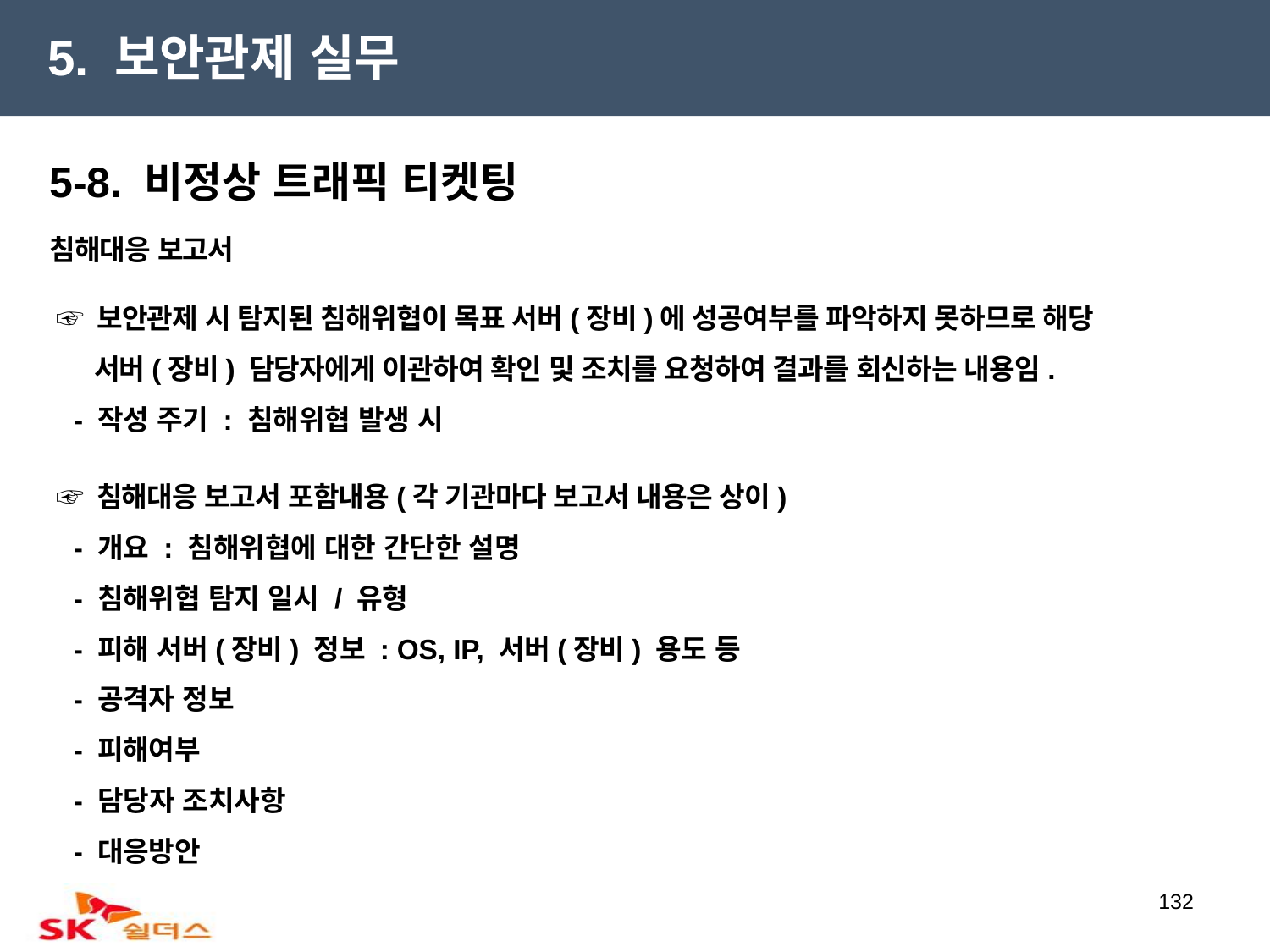

5. 보안관제 실무
5-8. 비정상 트래픽 티켓팅
침해대응 보고서
 ☞ 보안관제 시 탐지된 침해위협이 목표 서버(장비)에 성공여부를 파악하지 못하므로 해당
     서버(장비) 담당자에게 이관하여 확인 및 조치를 요청하여 결과를 회신하는 내용임.
   - 작성 주기 : 침해위협 발생 시
 ☞ 침해대응 보고서 포함내용(각 기관마다 보고서 내용은 상이)
   - 개요 : 침해위협에 대한 간단한 설명
   - 침해위협 탐지 일시 / 유형
   - 피해 서버(장비) 정보 : OS, IP, 서버(장비) 용도 등
   - 공격자 정보
   - 피해여부
   - 담당자 조치사항
   - 대응방안
132